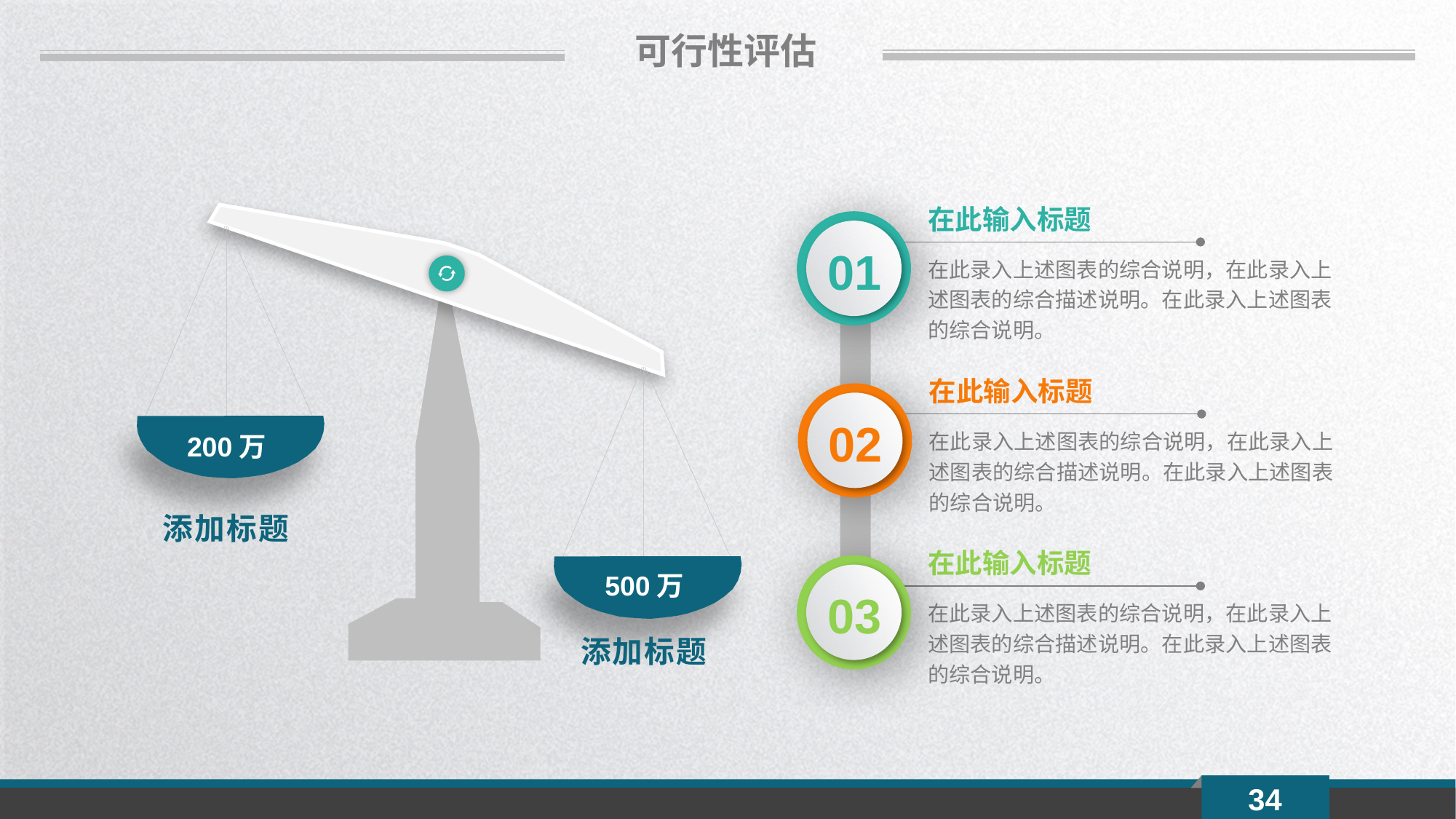

可行性评估
在此输入标题

200万

500万

01

在此录入上述图表的综合说明，在此录入上述图表的综合描述说明。在此录入上述图表的综合说明。

在此输入标题

02
在此录入上述图表的综合说明，在此录入上述图表的综合描述说明。在此录入上述图表的综合说明。
添加标题
在此输入标题

03
在此录入上述图表的综合说明，在此录入上述图表的综合描述说明。在此录入上述图表的综合说明。
添加标题

34